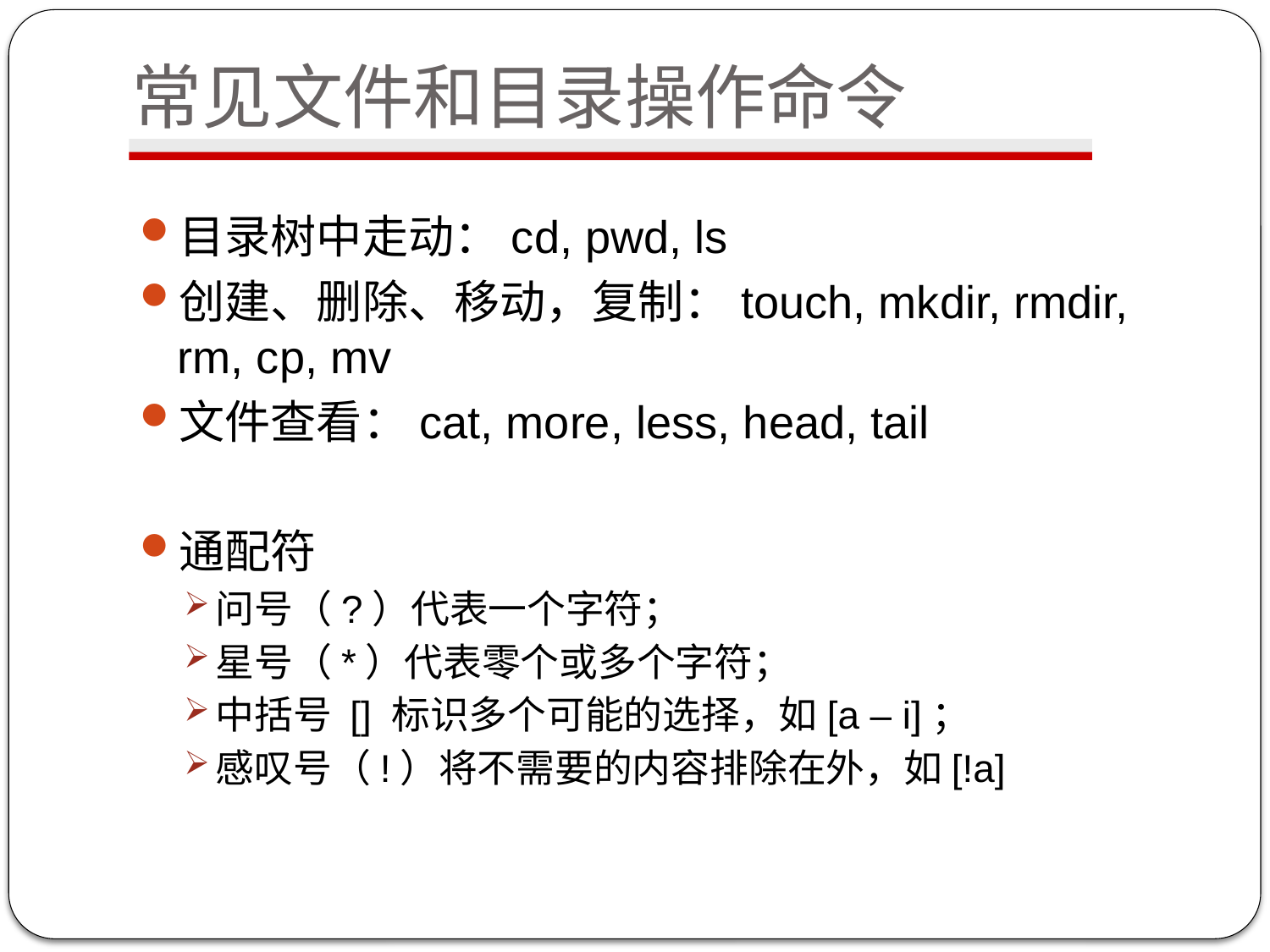

# 常见文件和目录操作命令
目录树中走动：cd, pwd, ls
创建、删除、移动，复制：touch, mkdir, rmdir, rm, cp, mv
文件查看：cat, more, less, head, tail

通配符
问号（?）代表一个字符；
星号（*）代表零个或多个字符；
中括号 [] 标识多个可能的选择，如[a – i]；
感叹号（!）将不需要的内容排除在外，如[!a]